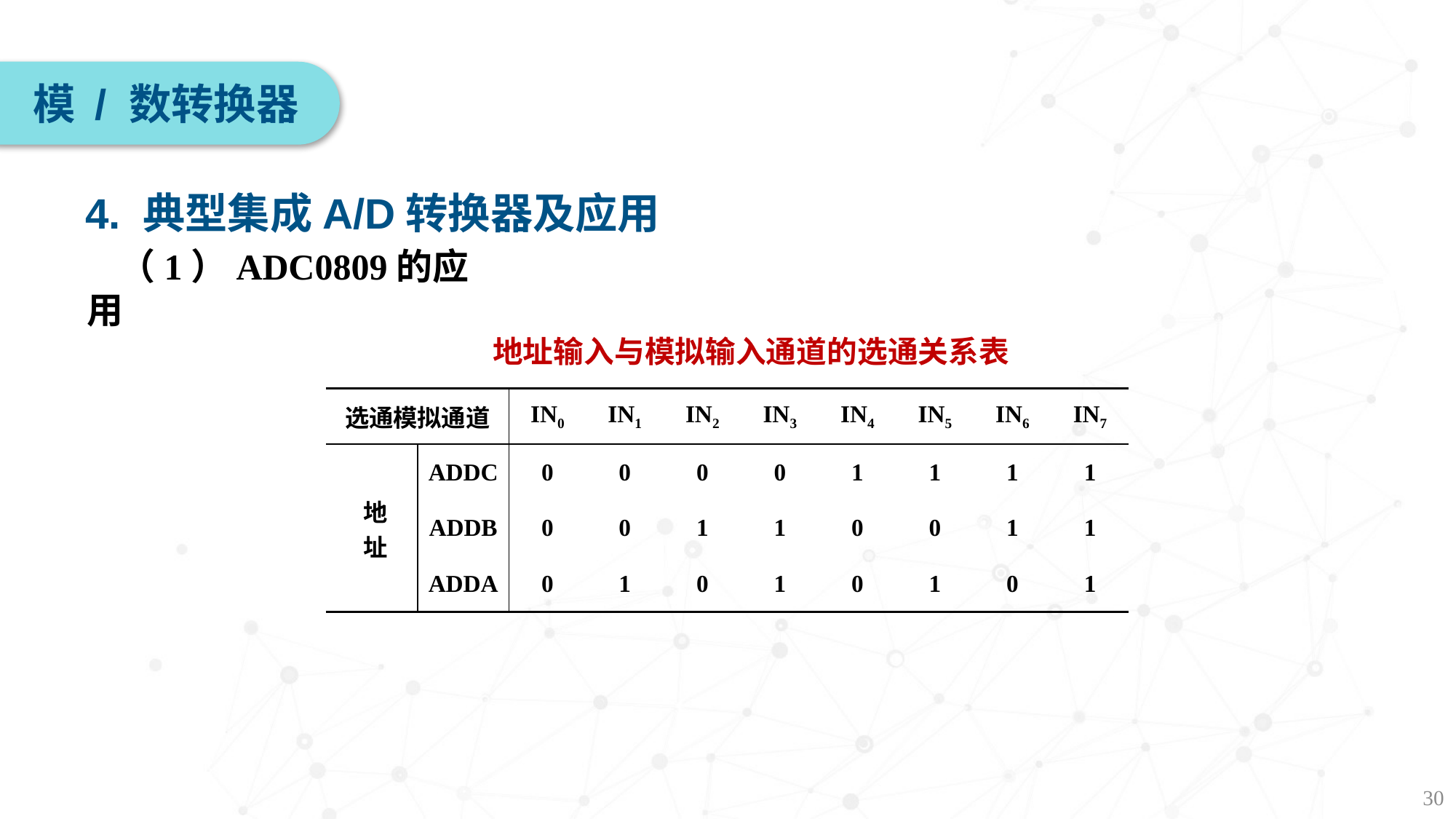

模 / 数转换器
4. 典型集成A/D转换器及应用
（1）ADC0809的应用
地址输入与模拟输入通道的选通关系表
| 选通模拟通道 |  | IN0 | IN1 | IN2 | IN3 | IN4 | IN5 | IN6 | IN7 |
| --- | --- | --- | --- | --- | --- | --- | --- | --- | --- |
| 地 址 | ADDC | 0 | 0 | 0 | 0 | 1 | 1 | 1 | 1 |
|  | ADDB | 0 | 0 | 1 | 1 | 0 | 0 | 1 | 1 |
|  | ADDA | 0 | 1 | 0 | 1 | 0 | 1 | 0 | 1 |
30